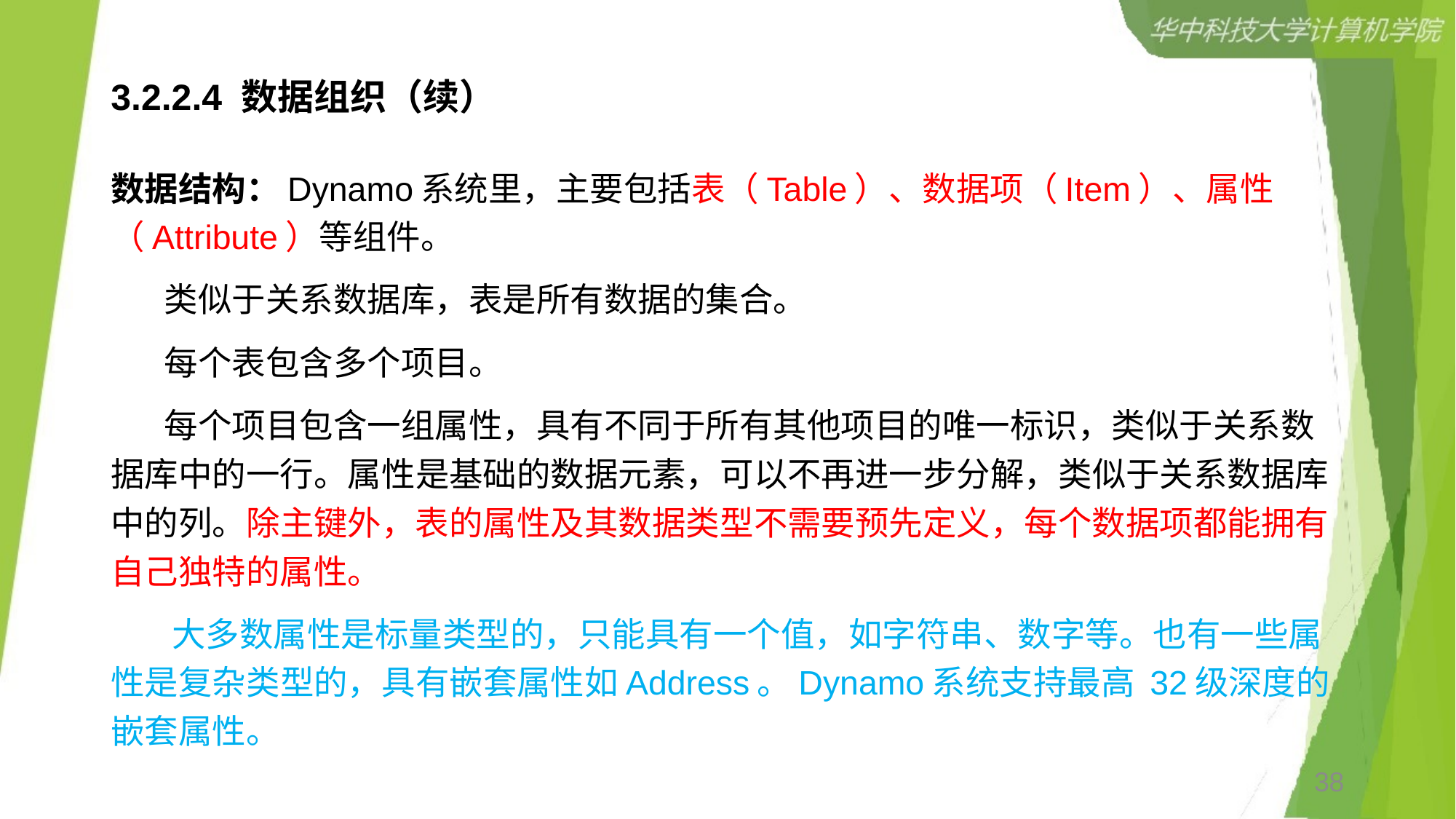

# 3.2.2.4 数据组织（续）
数据结构：Dynamo系统里，主要包括表（Table）、数据项（Item）、属性（Attribute）等组件。
      类似于关系数据库，表是所有数据的集合。
      每个表包含多个项目。
      每个项目包含一组属性，具有不同于所有其他项目的唯一标识，类似于关系数据库中的一行。属性是基础的数据元素，可以不再进一步分解，类似于关系数据库中的列。除主键外，表的属性及其数据类型不需要预先定义，每个数据项都能拥有自己独特的属性。
       大多数属性是标量类型的，只能具有一个值，如字符串、数字等。也有一些属性是复杂类型的，具有嵌套属性如Address。Dynamo系统支持最高 32级深度的嵌套属性。
38